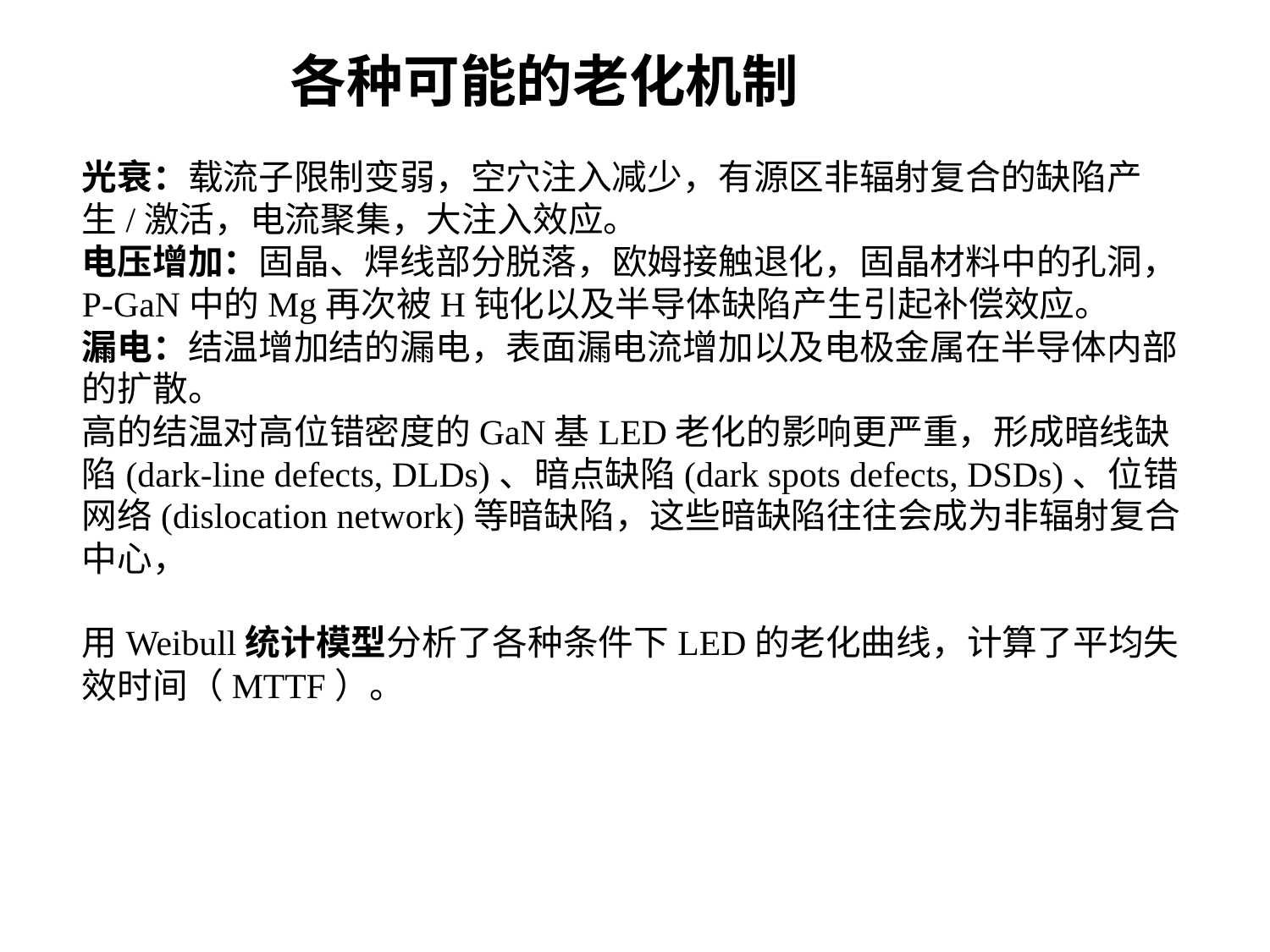

各种可能的老化机制
光衰：载流子限制变弱，空穴注入减少，有源区非辐射复合的缺陷产生/激活，电流聚集，大注入效应。
电压增加：固晶、焊线部分脱落，欧姆接触退化，固晶材料中的孔洞，P-GaN中的Mg再次被H钝化以及半导体缺陷产生引起补偿效应。
漏电：结温增加结的漏电，表面漏电流增加以及电极金属在半导体内部的扩散。
高的结温对高位错密度的GaN基LED老化的影响更严重，形成暗线缺陷(dark-line defects, DLDs)、暗点缺陷(dark spots defects, DSDs)、位错网络(dislocation network)等暗缺陷，这些暗缺陷往往会成为非辐射复合中心，

用Weibull统计模型分析了各种条件下LED的老化曲线，计算了平均失效时间（MTTF）。

71